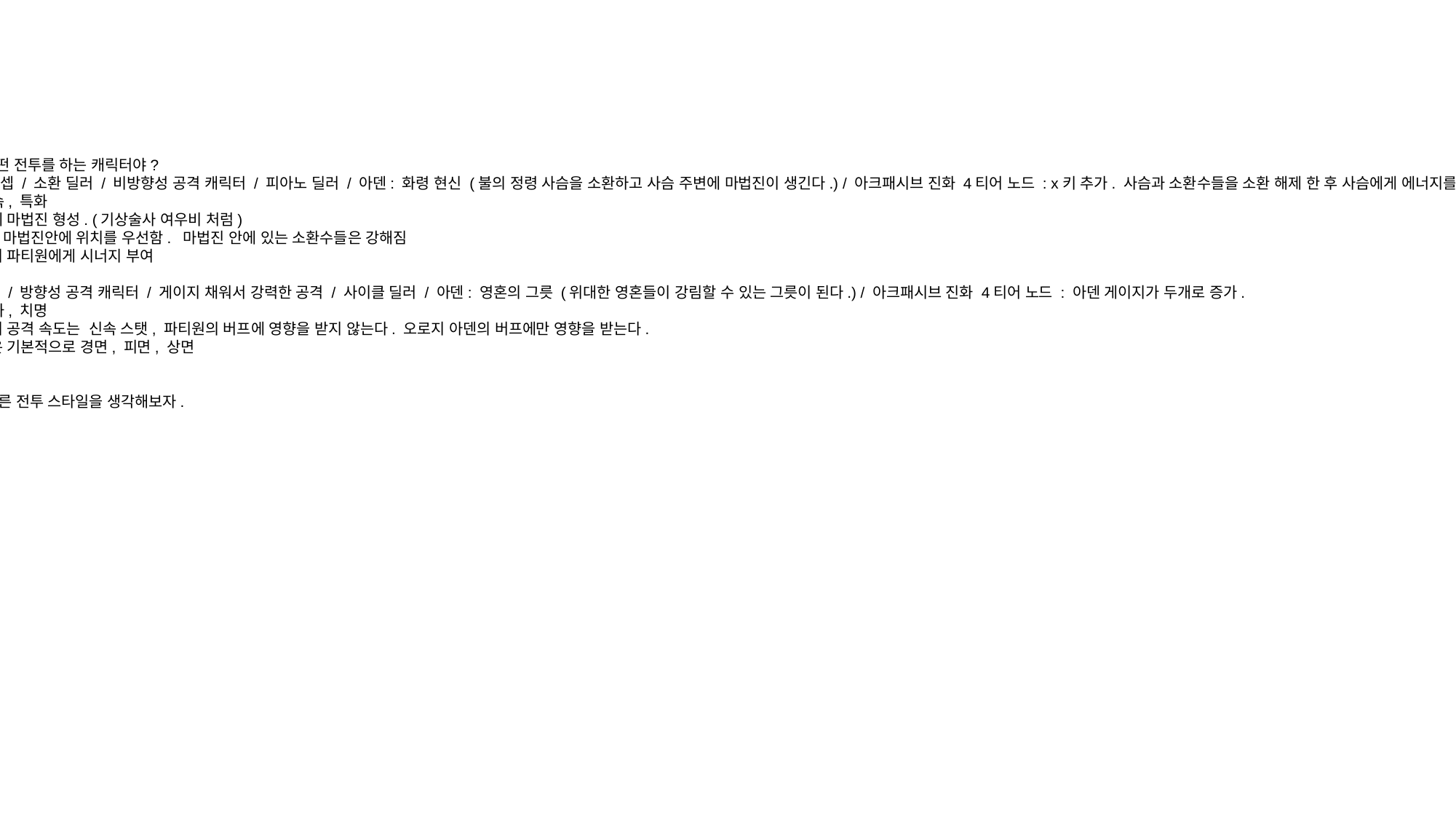

그래서 어떤 전투를 하는 캐릭터야?
시너지 딜러 컨셉 / 소환 딜러 / 비방향성 공격 캐릭터 / 피아노 딜러 / 아덴: 화령 현신 (불의 정령 사슴을 소환하고 사슴 주변에 마법진이 생긴다.) / 아크패시브 진화 4티어 노드 : x키 추가. 사슴과 소환수들을 소환 해제 한 후 사슴에게 에너지를 집중. 사슴은 지정한 위치에 강력한 공격)
스탯 : 신속, 특화
자신 주변에 마법진 형성. (기상술사 여우비 처럼)
소환수들은 마법진안에 위치를 우선함.  마법진 안에 있는 소환수들은 강해짐
마법진 안의 파티원에게 시너지 부여

퓨어 딜러 컨셉 / 방향성 공격 캐릭터 / 게이지 채워서 강력한 공격 / 사이클 딜러 / 아덴: 영혼의 그릇 (위대한 영혼들이 강림할 수 있는 그릇이 된다.) / 아크패시브 진화 4티어 노드 : 아덴 게이지가 두개로 증가.
스탯 : 특화, 치명
강림 스킬의 공격 속도는  신속 스탯, 파티원의 버프에 영향을 받지 않는다. 오로지 아덴의 버프에만 영향을 받는다.
강림 스킬은 기본적으로 경면, 피면, 상면

너무 흔해. 다른 전투 스타일을 생각해보자.